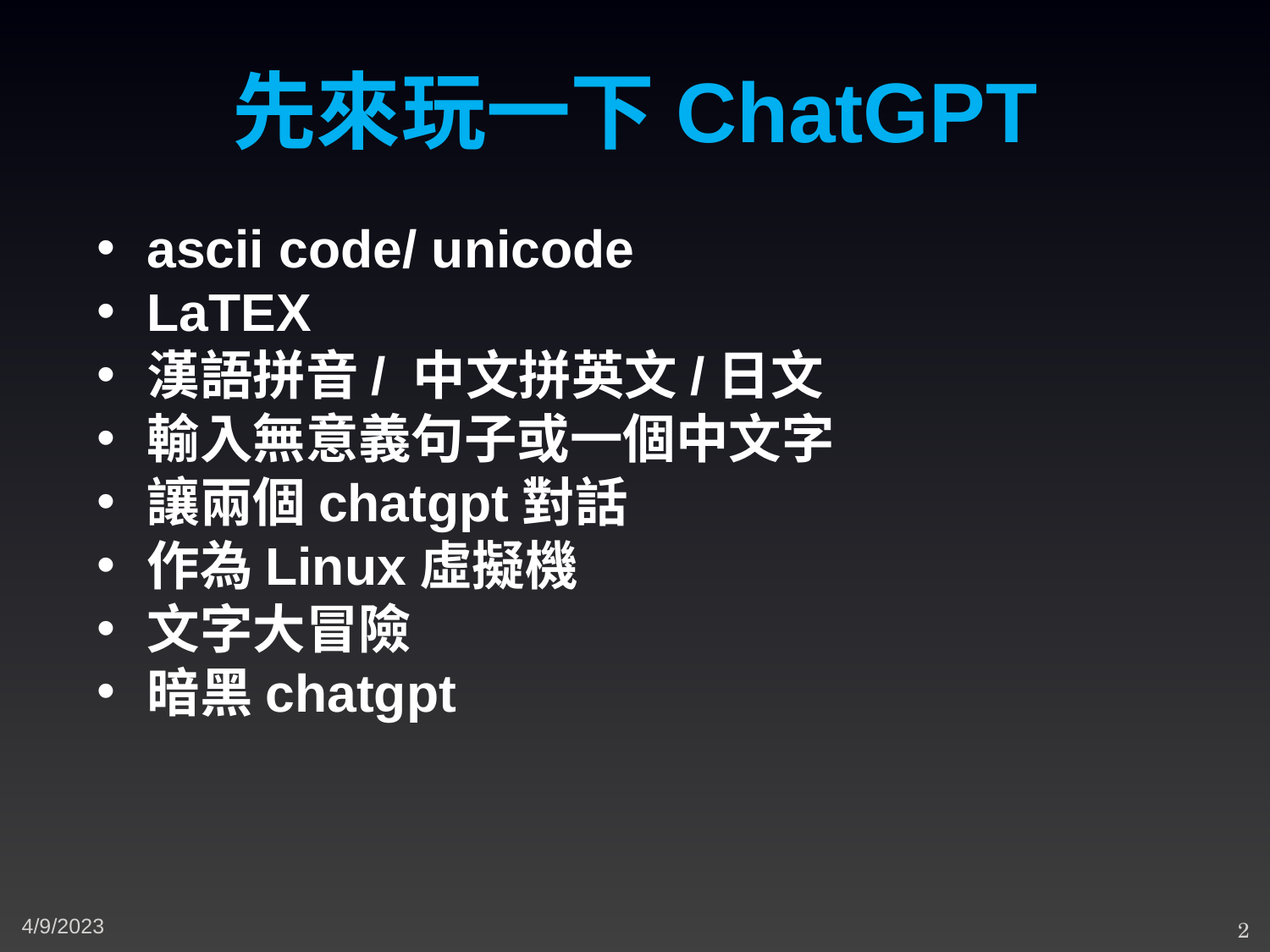

先來玩一下ChatGPT
ascii code/ unicode
LaTEX
漢語拼音/ 中文拼英文/日文
輸入無意義句子或一個中文字
讓兩個chatgpt對話
作為Linux虛擬機
文字大冒險
暗黑chatgpt
4/9/2023
2